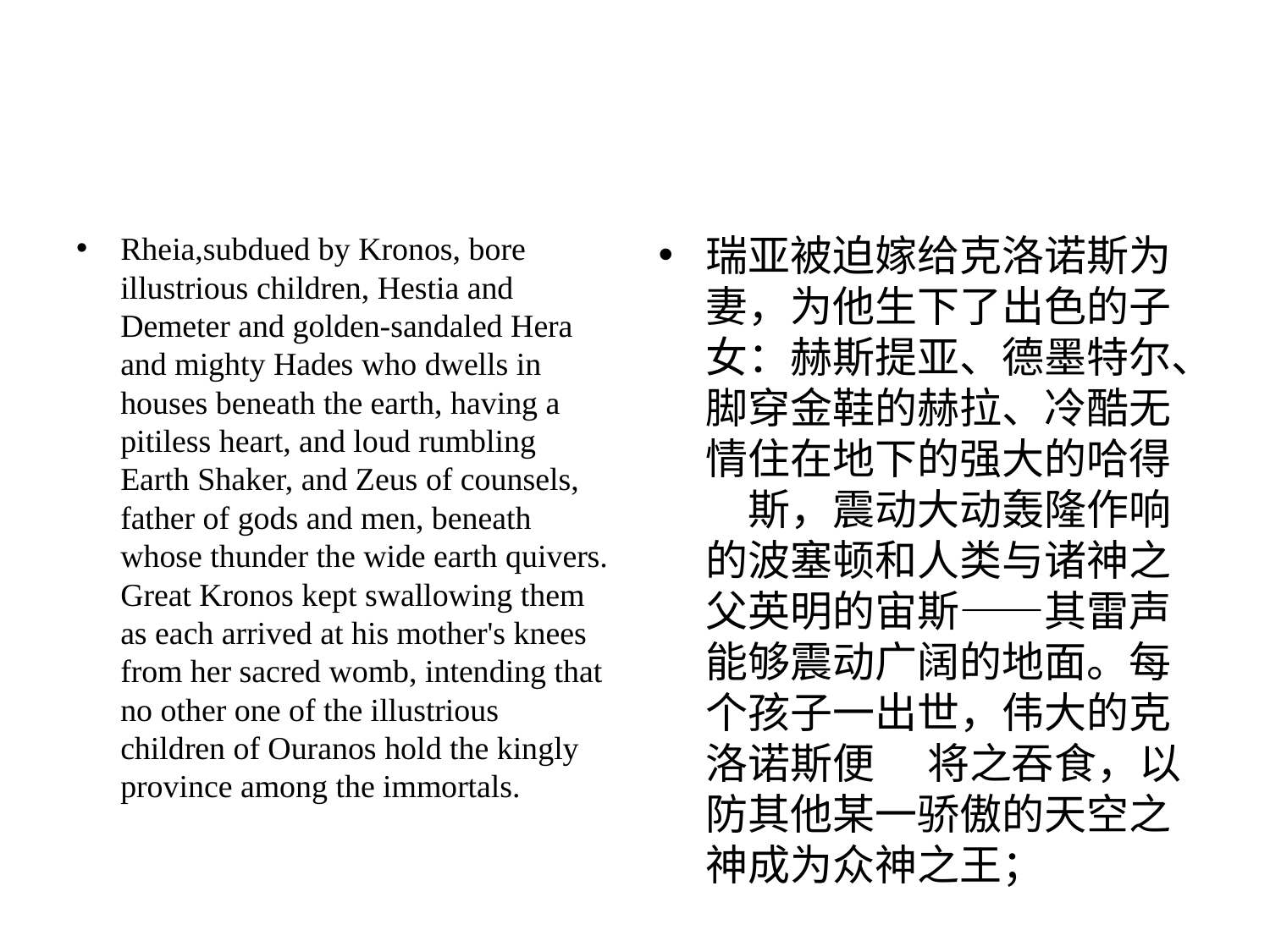

#
Rheia,subdued by Kronos, bore illustrious children, Hestia and Demeter and golden-sandaled Hera and mighty Hades who dwells in houses beneath the earth, having a pitiless heart, and loud rumbling Earth Shaker, and Zeus of counsels, father of gods and men, beneath whose thunder the wide earth quivers. Great Kronos kept swallowing them as each arrived at his mother's knees from her sacred womb, intending that no other one of the illustrious children of Ouranos hold the kingly province among the immortals.
瑞亚被迫嫁给克洛诺斯为妻，为他⽣下了出⾊的⼦⼥：赫斯提亚、德墨特尔、脚穿⾦鞋的赫拉、冷酷⽆情住在地下的强⼤的哈得 　斯，震动⼤动轰隆作响的波塞顿和⼈类与诸神之⽗英明的宙斯——其雷声能够震动⼴阔的地⾯。每个孩⼦⼀出世，伟⼤的克洛诺斯便 　将之吞⾷，以防其他某⼀骄傲的天空之神成为众神之王；